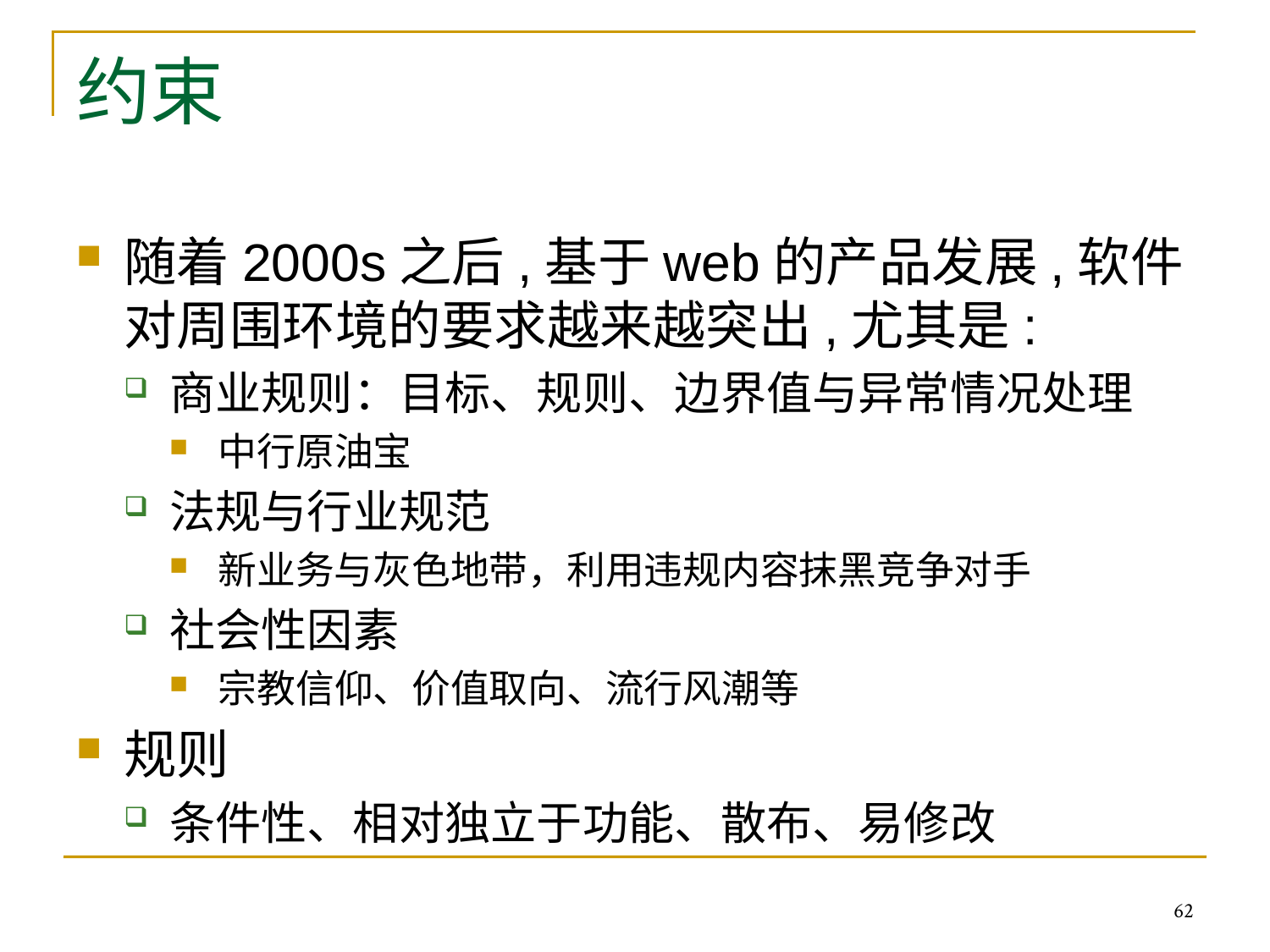

# 约束
随着2000s之后,基于web的产品发展,软件对周围环境的要求越来越突出,尤其是:
商业规则：目标、规则、边界值与异常情况处理
中行原油宝
法规与行业规范
新业务与灰色地带，利用违规内容抹黑竞争对手
社会性因素
宗教信仰、价值取向、流行风潮等
规则
条件性、相对独立于功能、散布、易修改
62